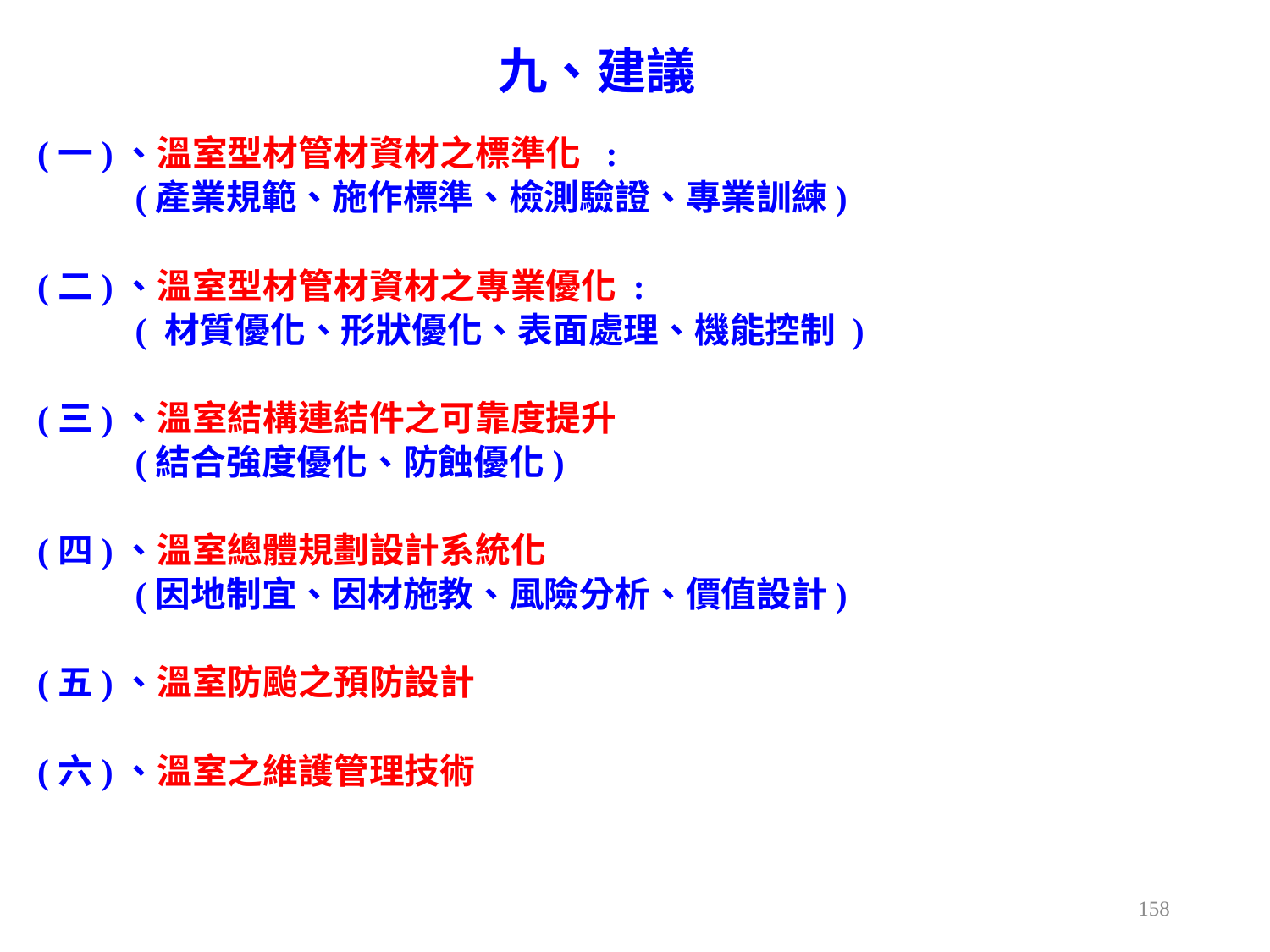

九、建議
(一)、溫室型材管材資材之標準化  :
           (產業規範、施作標準、檢測驗證、專業訓練)

(二)、溫室型材管材資材之專業優化 :
           ( 材質優化、形狀優化、表面處理、機能控制 )

(三)、溫室結構連結件之可靠度提升
           (結合強度優化、防蝕優化)

(四)、溫室總體規劃設計系統化
           (因地制宜、因材施教、風險分析、價值設計)

(五)、溫室防颱之預防設計

(六)、溫室之維護管理技術

158